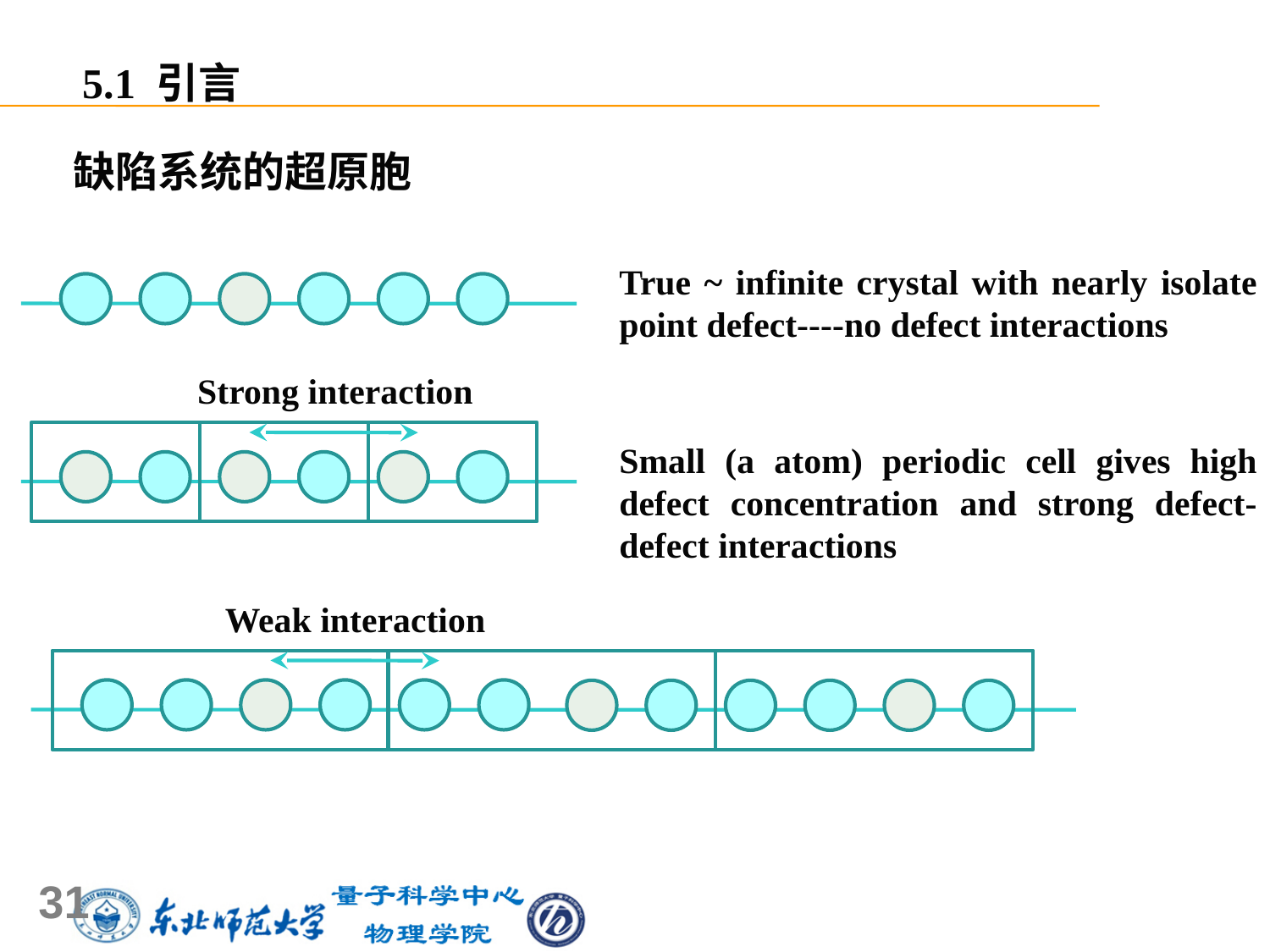

5.1 引言

缺陷系统的超原胞
True ~ infinite crystal with nearly isolate point defect----no defect interactions

Strong interaction

Small (a atom) periodic cell gives high defect concentration and strong defect-defect interactions

Weak interaction

31